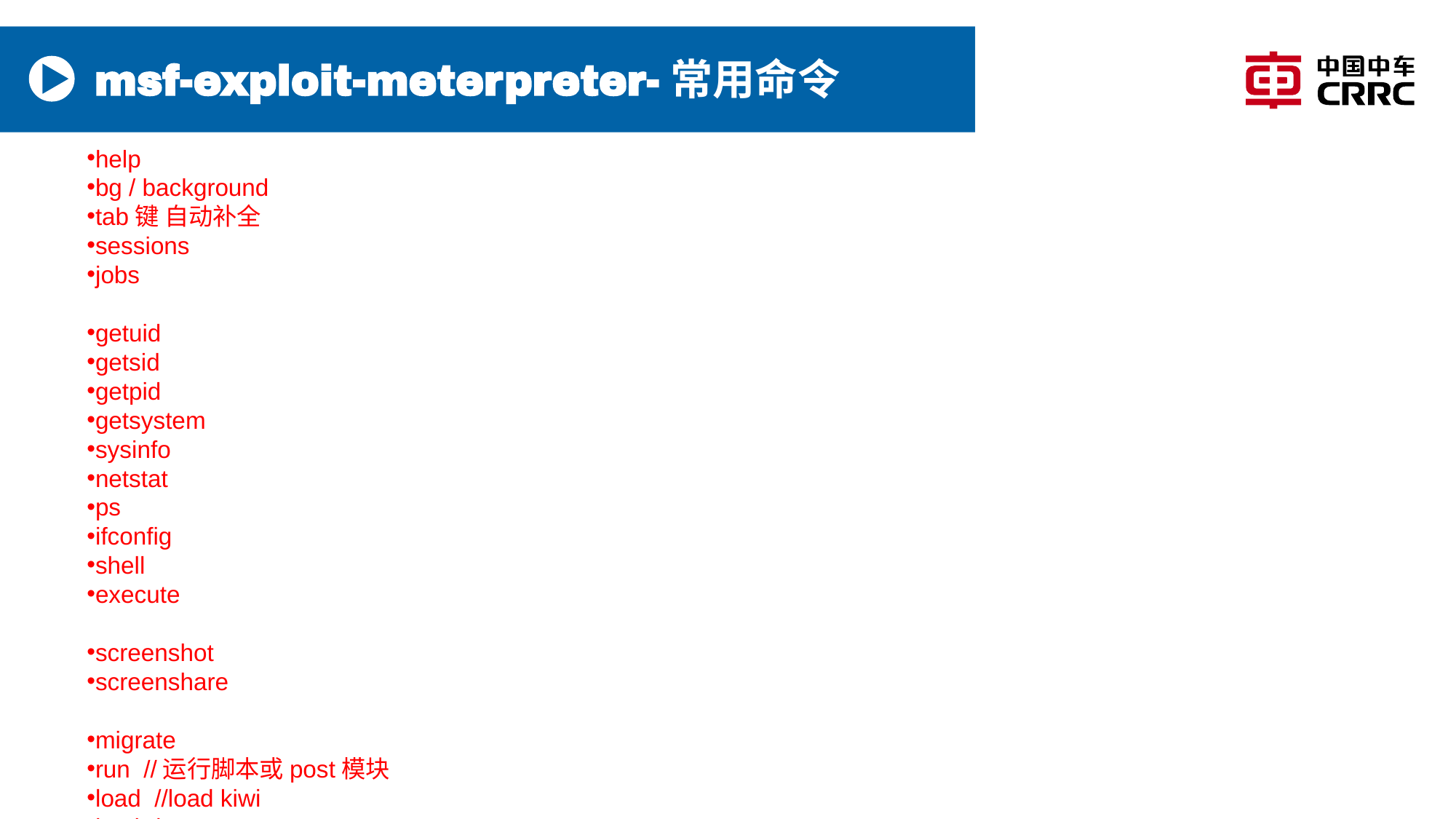

# msf-exploit-meterpreter-常用命令
help
bg / background
tab键 自动补全
sessions
jobs

getuid
getsid
getpid
getsystem
sysinfo
netstat
ps
ifconfig
shell
execute

screenshot
screenshare

migrate
run  //运行脚本或post模块
load  //load kiwi
hashdump

74